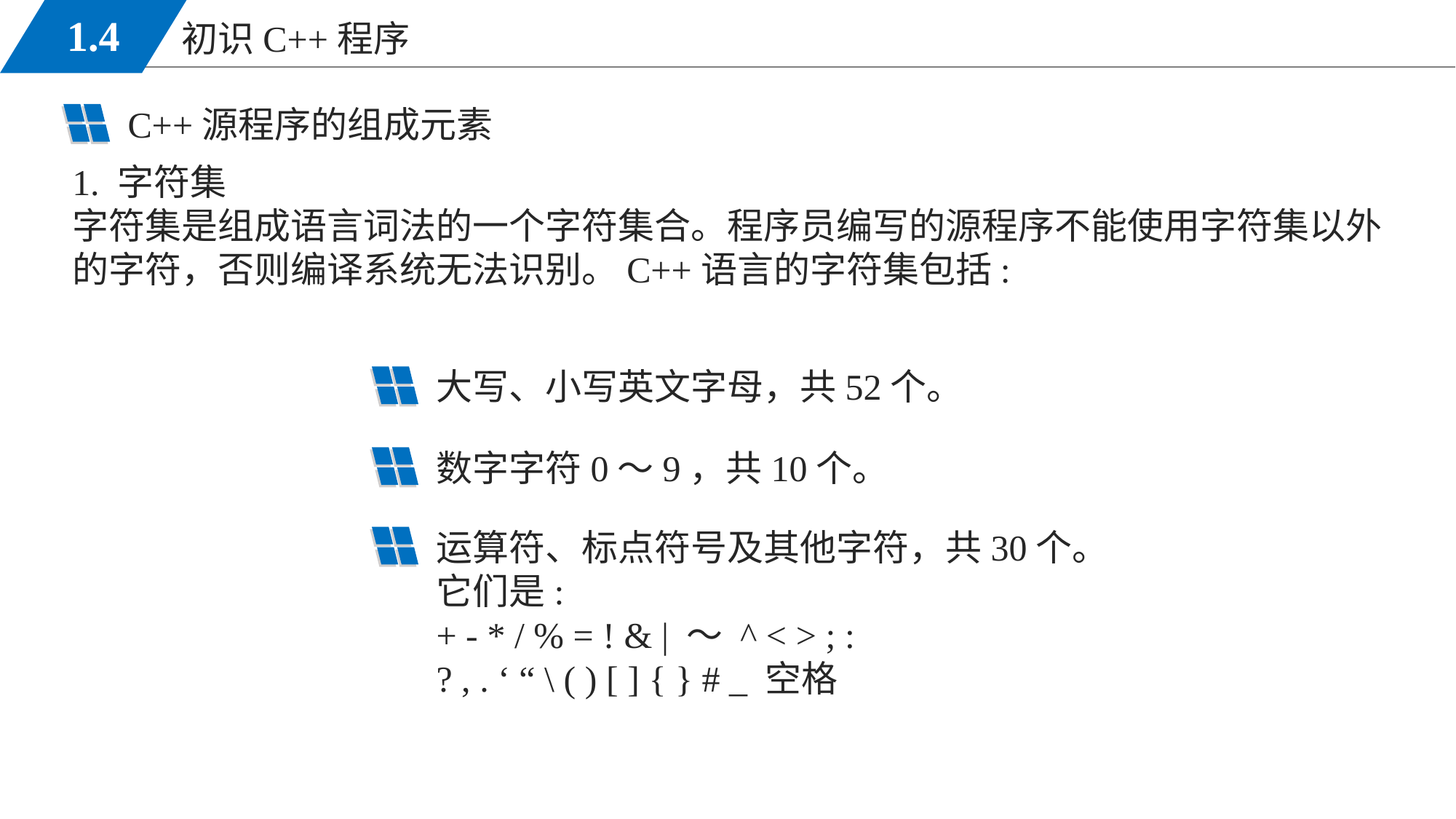

C++源程序的组成元素

1. 字符集
字符集是组成语言词法的一个字符集合。程序员编写的源程序不能使用字符集以外的字符，否则编译系统无法识别。C++语言的字符集包括:
大写、小写英文字母，共52个。

数字字符0～9，共10个。

运算符、标点符号及其他字符，共30个。
它们是:
+ - * / % = ! & | ～ ^ < > ; :
? , . ‘ “ \ ( ) [ ] { } # _ 空格